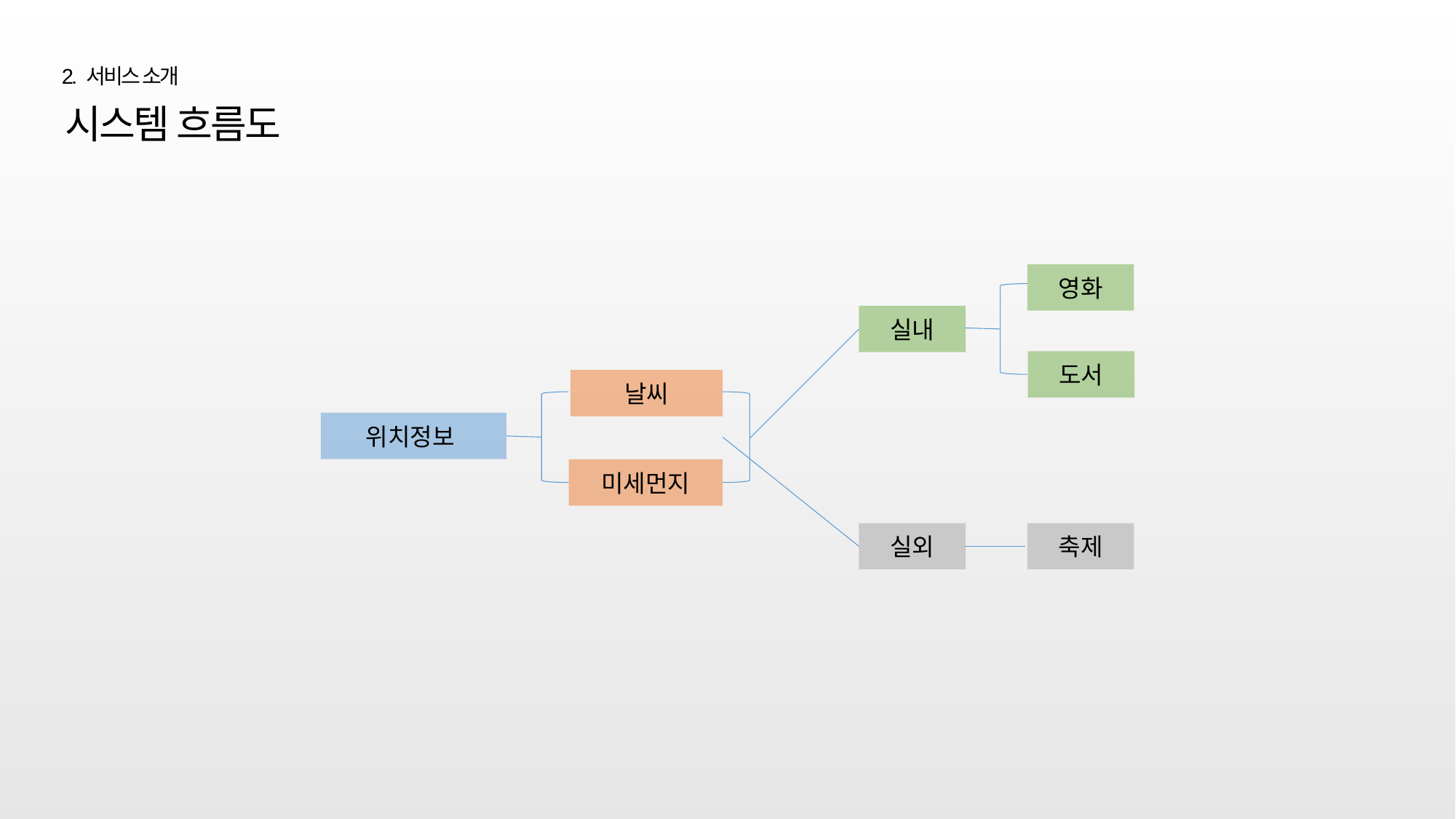

2. 서비스 소개
시스템 흐름도
영화

실내
도서
날씨

위치정보
미세먼지
실외
축제